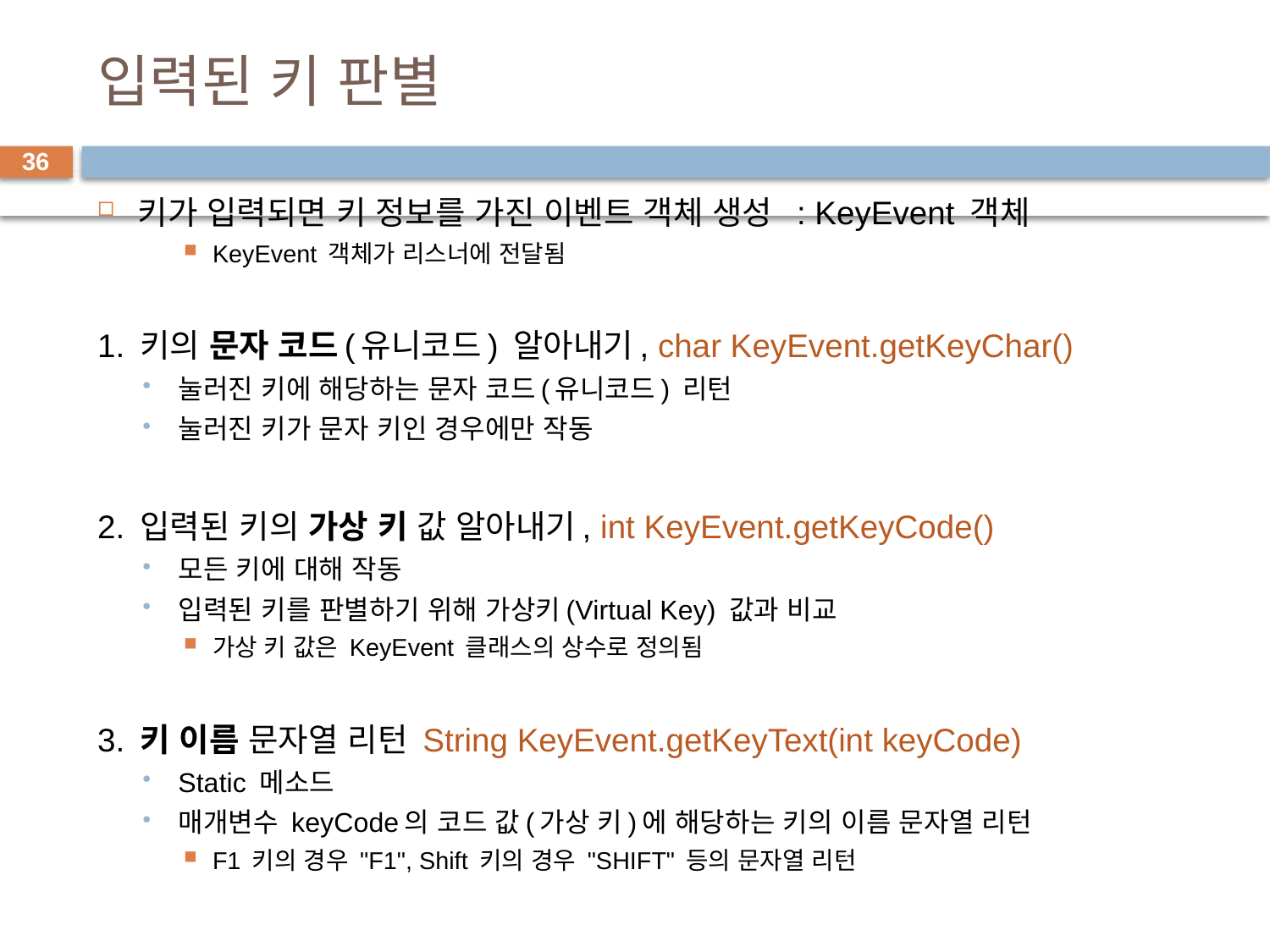

# 입력된 키 판별
36
키가 입력되면 키 정보를 가진 이벤트 객체 생성  : KeyEvent 객체
KeyEvent 객체가 리스너에 전달됨

1. 키의 문자 코드(유니코드) 알아내기, char KeyEvent.getKeyChar()
눌러진 키에 해당하는 문자 코드(유니코드) 리턴
눌러진 키가 문자 키인 경우에만 작동

2. 입력된 키의 가상 키 값 알아내기, int KeyEvent.getKeyCode()
모든 키에 대해 작동
입력된 키를 판별하기 위해 가상키(Virtual Key) 값과 비교
가상 키 값은 KeyEvent 클래스의 상수로 정의됨

3. 키 이름 문자열 리턴 String KeyEvent.getKeyText(int keyCode)
Static 메소드
매개변수 keyCode의 코드 값(가상 키)에 해당하는 키의 이름 문자열 리턴
F1 키의 경우 "F1", Shift 키의 경우 "SHIFT" 등의 문자열 리턴